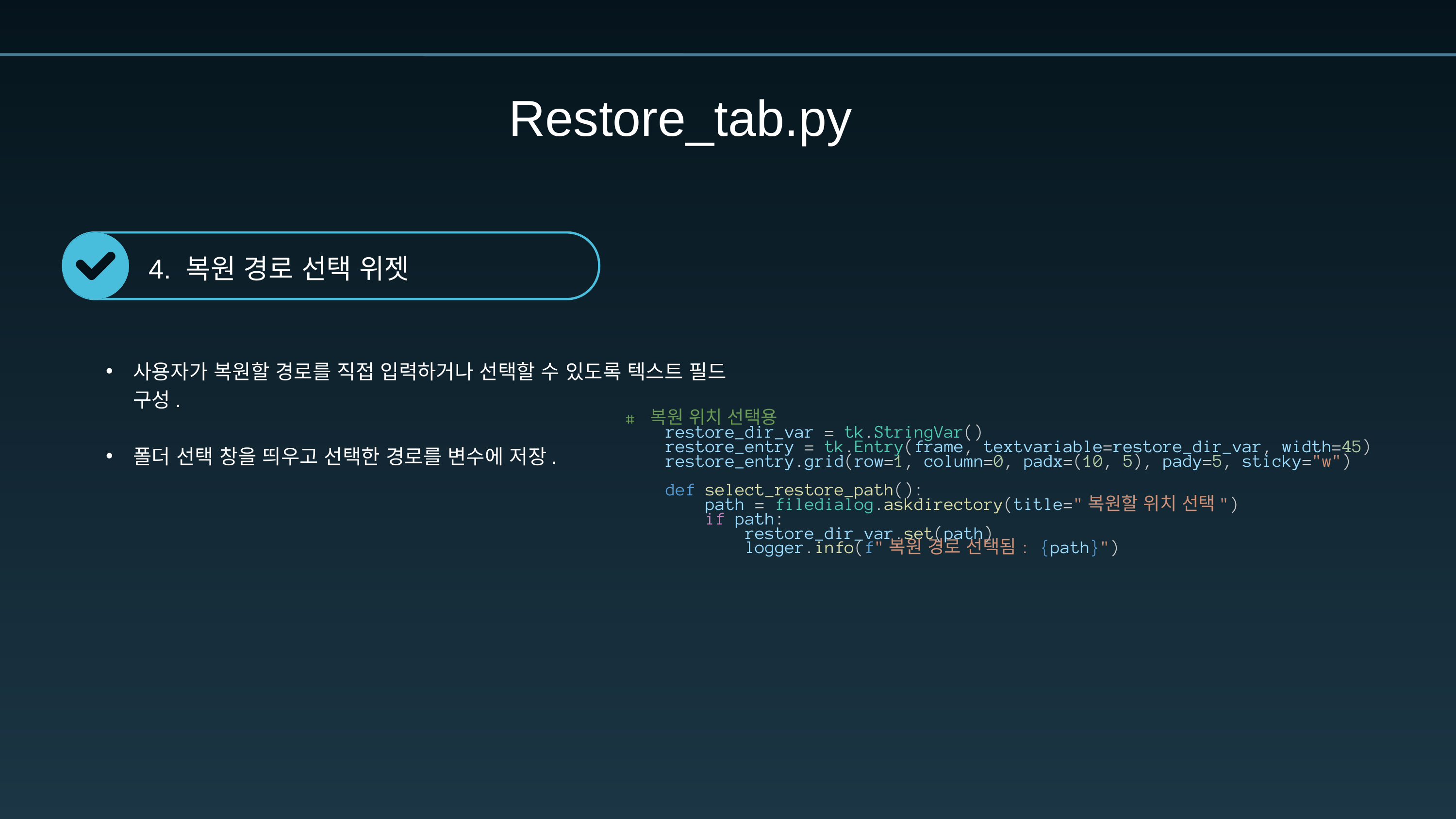

Restore_tab.py

4. 복원 경로 선택 위젯
사용자가 복원할 경로를 직접 입력하거나 선택할 수 있도록 텍스트 필드 구성.

폴더 선택 창을 띄우고 선택한 경로를 변수에 저장.
# 복원 위치 선택용
    restore_dir_var = tk.StringVar()
    restore_entry = tk.Entry(frame, textvariable=restore_dir_var, width=45)
    restore_entry.grid(row=1, column=0, padx=(10, 5), pady=5, sticky="w")
    def select_restore_path():
        path = filedialog.askdirectory(title="복원할 위치 선택")
        if path:
            restore_dir_var.set(path)
            logger.info(f"복원 경로 선택됨: {path}")